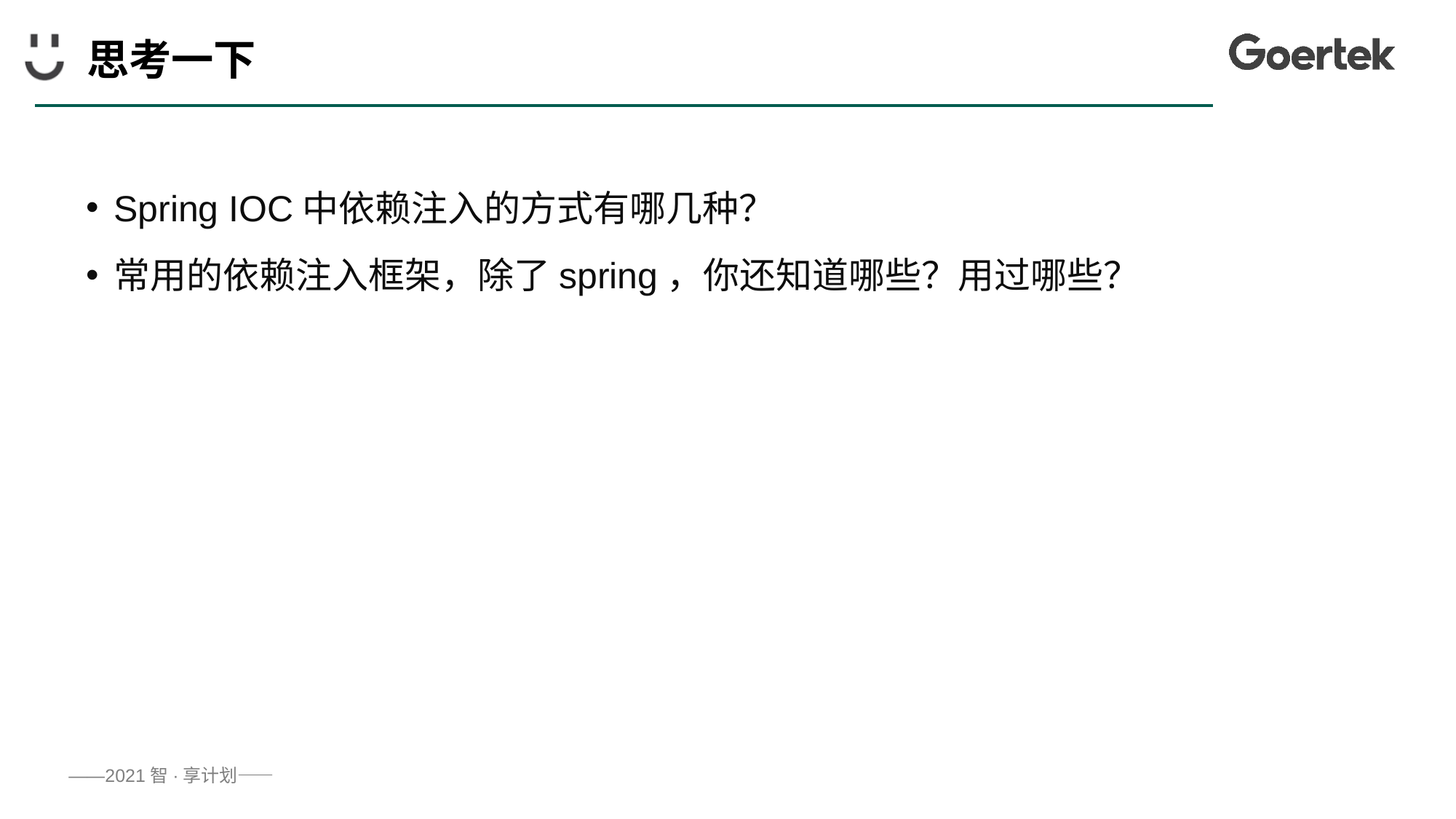

思考一下
Spring IOC中依赖注入的方式有哪几种？
常用的依赖注入框架，除了spring，你还知道哪些？用过哪些？